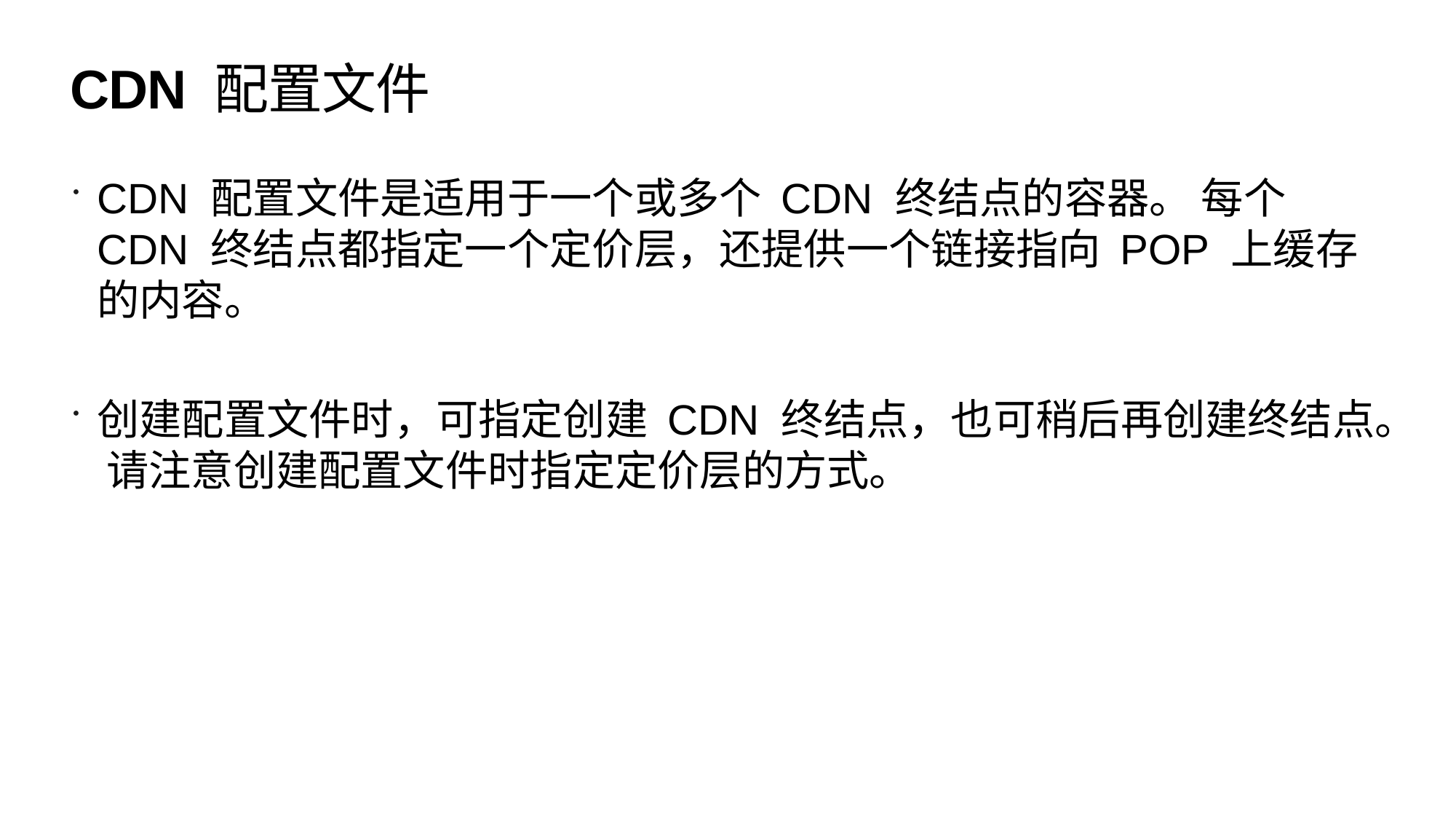

# CDN 配置文件
CDN 配置文件是适用于一个或多个 CDN 终结点的容器。 每个 CDN 终结点都指定一个定价层，还提供一个链接指向 POP 上缓存的内容。

创建配置文件时，可指定创建 CDN 终结点，也可稍后再创建终结点。 请注意创建配置文件时指定定价层的方式。